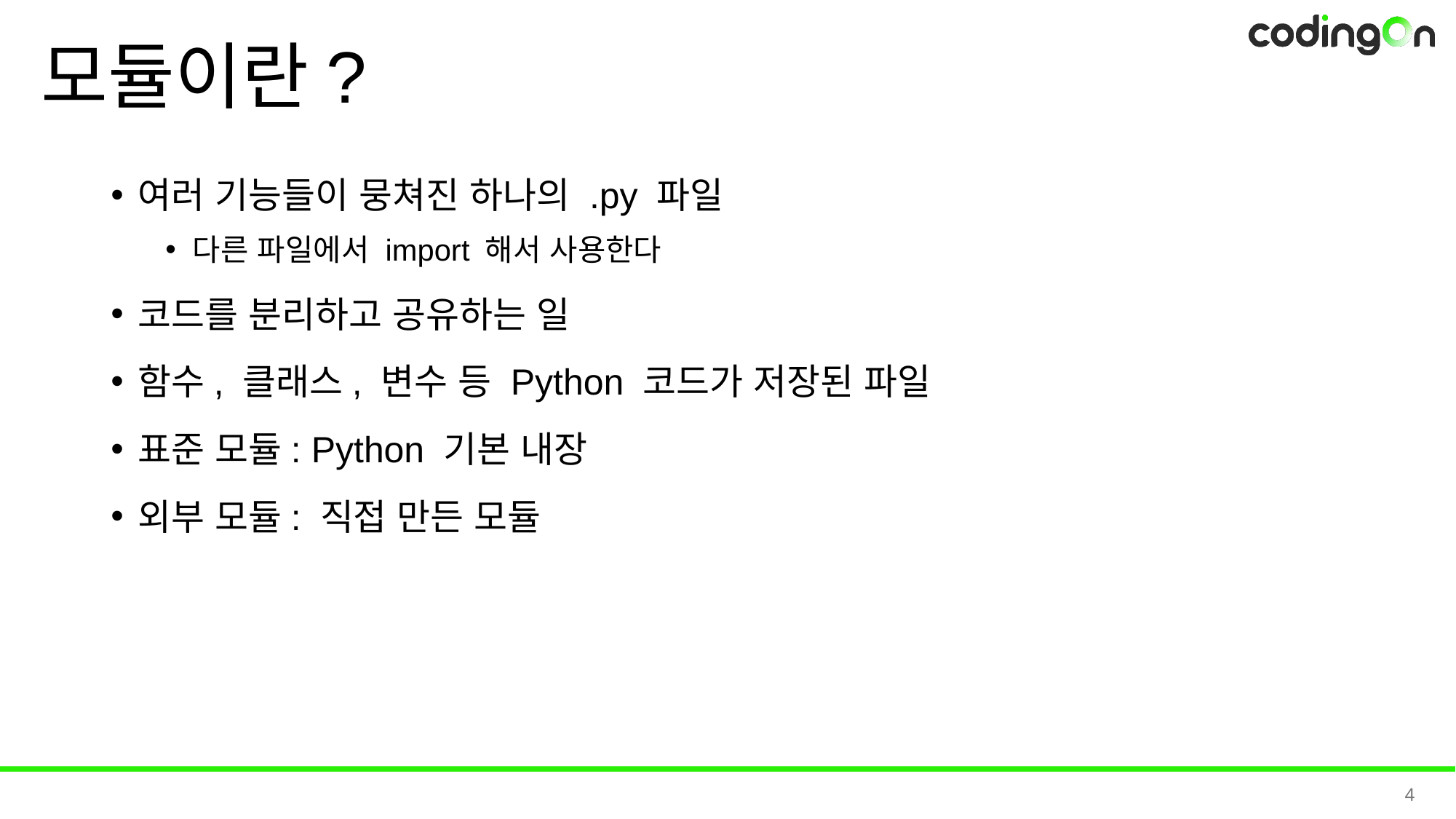

# 모듈이란?
여러 기능들이 뭉쳐진 하나의 .py 파일
다른 파일에서 import 해서 사용한다
코드를 분리하고 공유하는 일
함수, 클래스, 변수 등 Python 코드가 저장된 파일
표준 모듈: Python 기본 내장
외부 모듈: 직접 만든 모듈
4